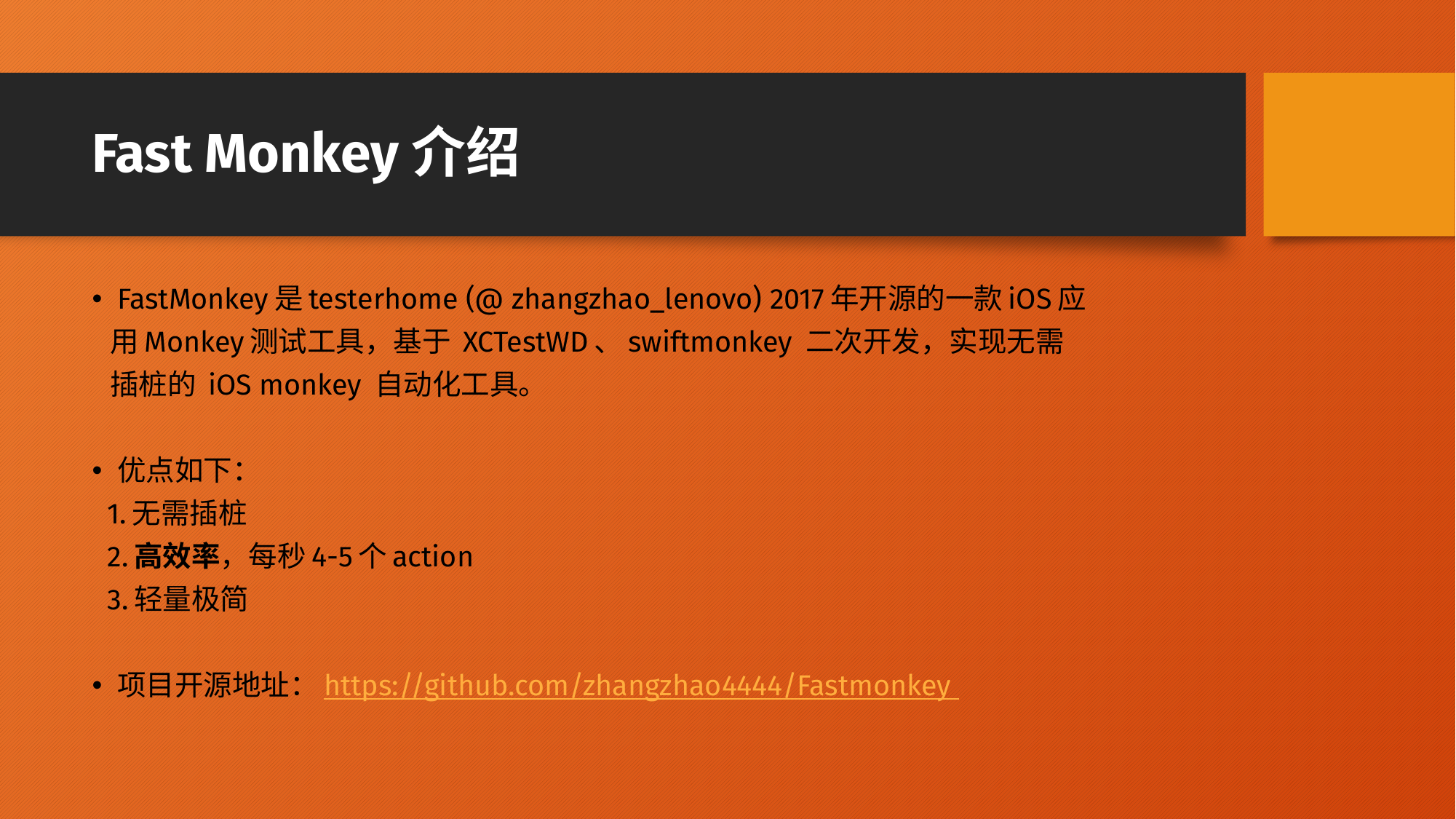

# Fast Monkey介绍
FastMonkey是testerhome (@ zhangzhao_lenovo) 2017年开源的一款iOS应
  用Monkey测试工具，基于 XCTestWD、swiftmonkey 二次开发，实现无需
  插桩的 iOS monkey 自动化工具。

优点如下：
  1.无需插桩
  2.高效率，每秒4-5个action
  3.轻量极简

项目开源地址：https://github.com/zhangzhao4444/Fastmonkey